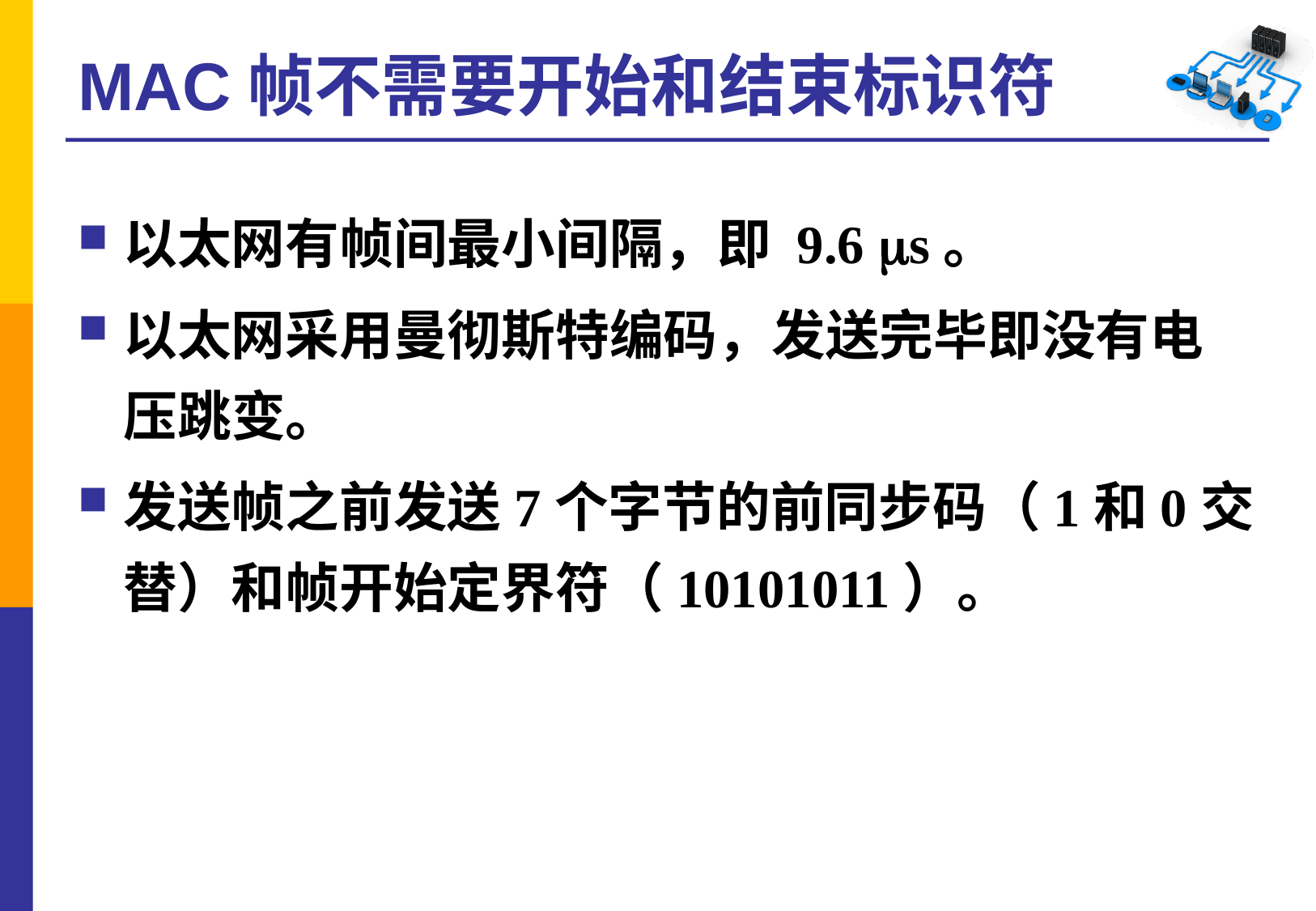

# MAC帧不需要开始和结束标识符
以太网有帧间最小间隔，即 9.6 μs。
以太网采用曼彻斯特编码，发送完毕即没有电压跳变。
发送帧之前发送7个字节的前同步码（1和0交替）和帧开始定界符（10101011）。